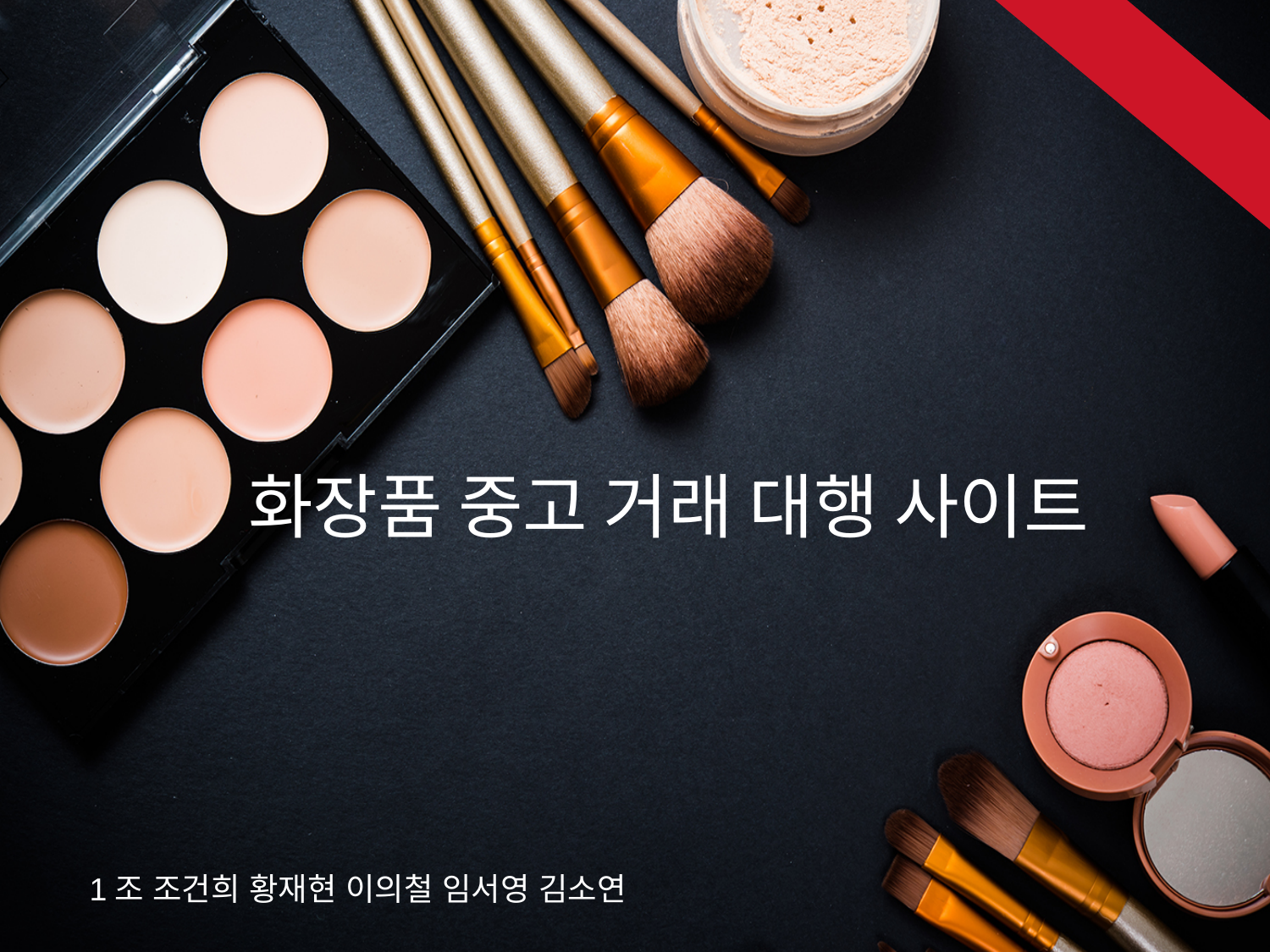

화장품 중고 거래 대행 사이트
1조 조건희 황재현 이의철 임서영 김소연